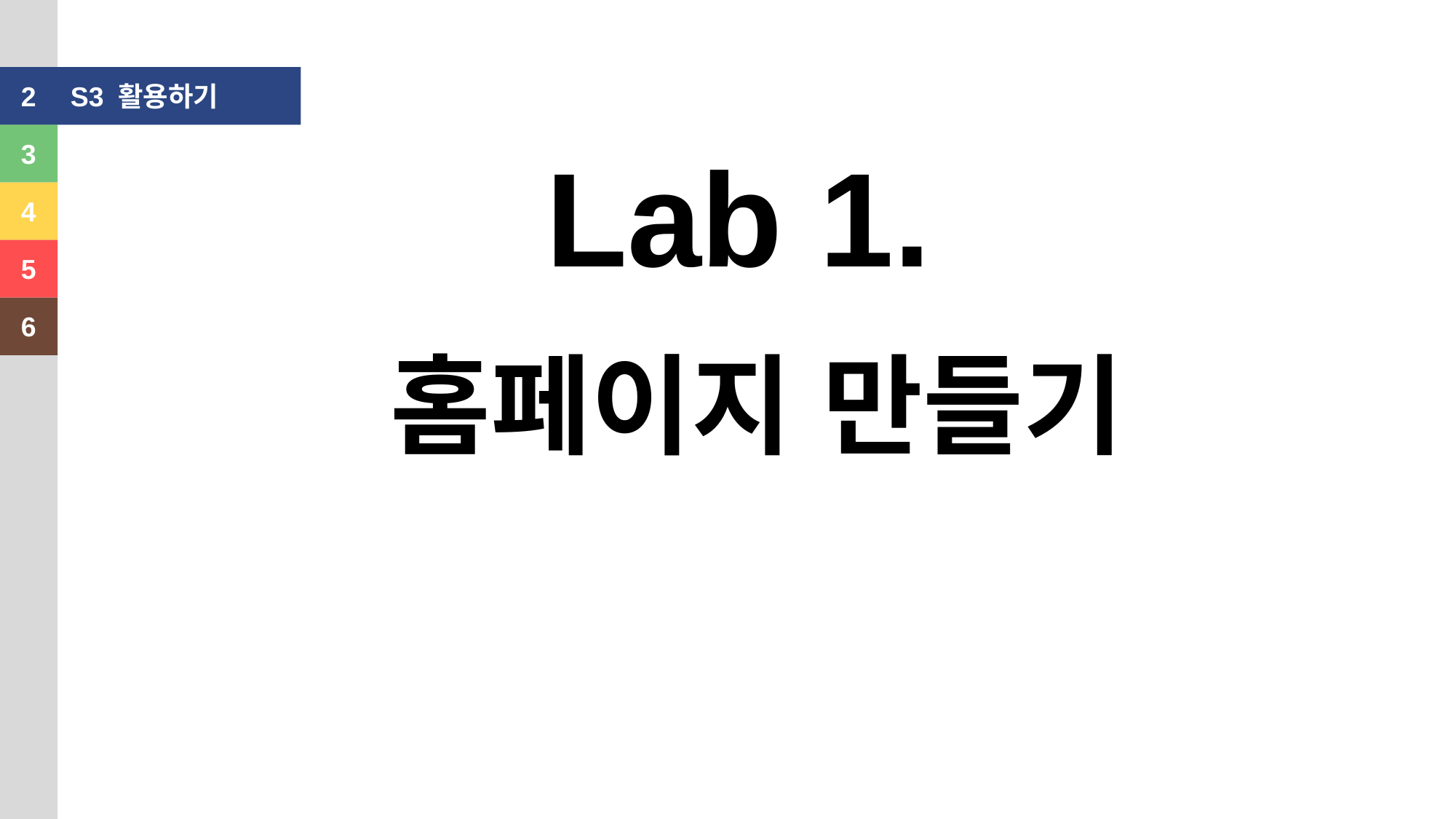

S3 활용하기
2
1

3
Lab 1.

홈페이지 만들기

4

5

6